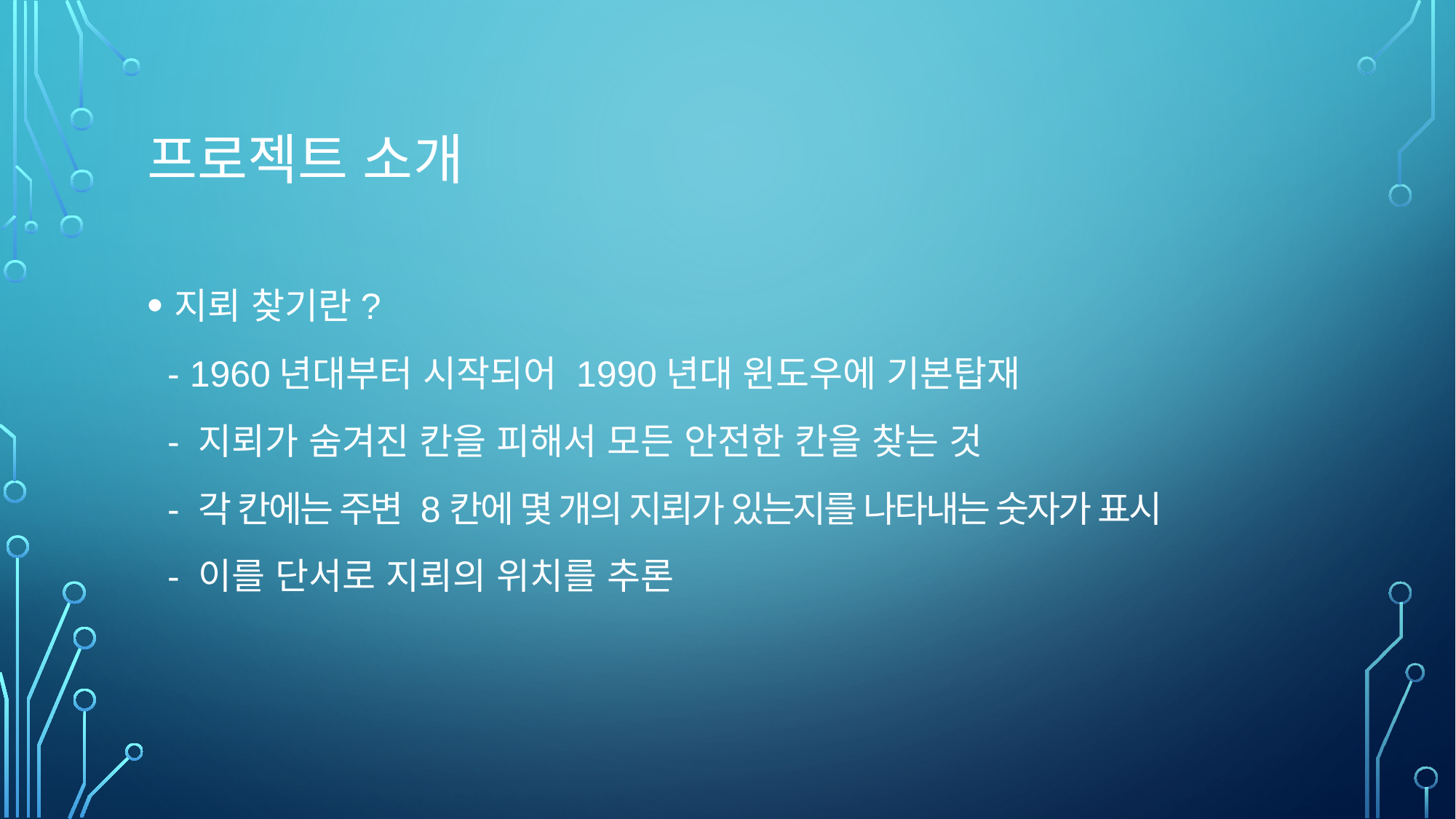

# 프로젝트 소개
지뢰 찾기란?
  - 1960년대부터 시작되어 1990년대 윈도우에 기본탑재
  - 지뢰가 숨겨진 칸을 피해서 모든 안전한 칸을 찾는 것
  - 각 칸에는 주변 8칸에 몇 개의 지뢰가 있는지를 나타내는 숫자가 표시
  - 이를 단서로 지뢰의 위치를 추론